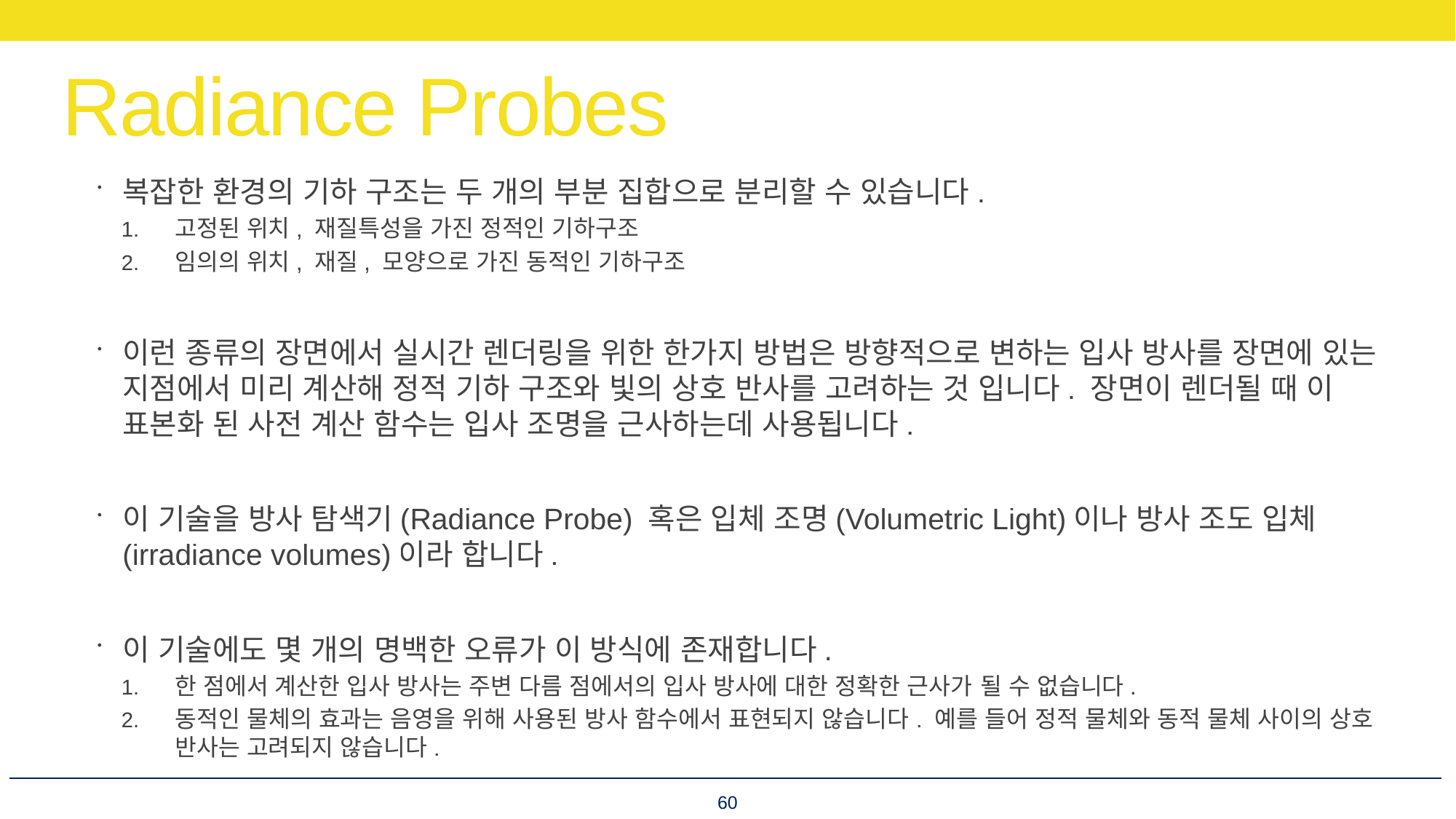

# Radiance Probes
복잡한 환경의 기하 구조는 두 개의 부분 집합으로 분리할 수 있습니다.
고정된 위치, 재질특성을 가진 정적인 기하구조
임의의 위치, 재질, 모양으로 가진 동적인 기하구조

이런 종류의 장면에서 실시간 렌더링을 위한 한가지 방법은 방향적으로 변하는 입사 방사를 장면에 있는 지점에서 미리 계산해 정적 기하 구조와 빛의 상호 반사를 고려하는 것 입니다. 장면이 렌더될 때 이 표본화 된 사전 계산 함수는 입사 조명을 근사하는데 사용됩니다.

이 기술을 방사 탐색기(Radiance Probe) 혹은 입체 조명(Volumetric Light)이나 방사 조도 입체(irradiance volumes)이라 합니다.

이 기술에도 몇 개의 명백한 오류가 이 방식에 존재합니다.
한 점에서 계산한 입사 방사는 주변 다름 점에서의 입사 방사에 대한 정확한 근사가 될 수 없습니다.
동적인 물체의 효과는 음영을 위해 사용된 방사 함수에서 표현되지 않습니다. 예를 들어 정적 물체와 동적 물체 사이의 상호 반사는 고려되지 않습니다.
60